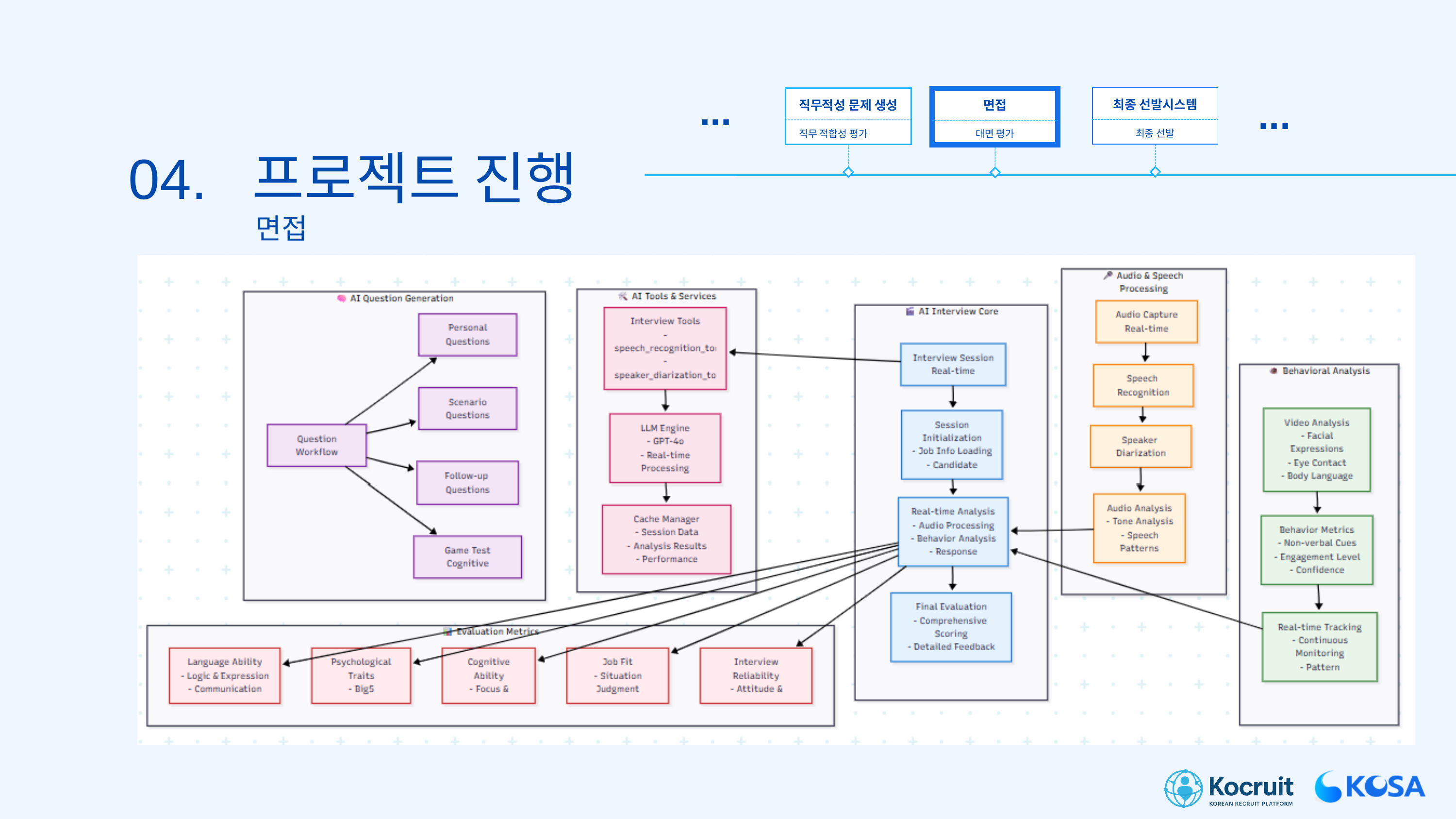

...

...
최종 선발시스템
직무적성 문제 생성
면접

최종 선발
직무 적합성 평가
대면 평가
04.  프로젝트 진행

면접